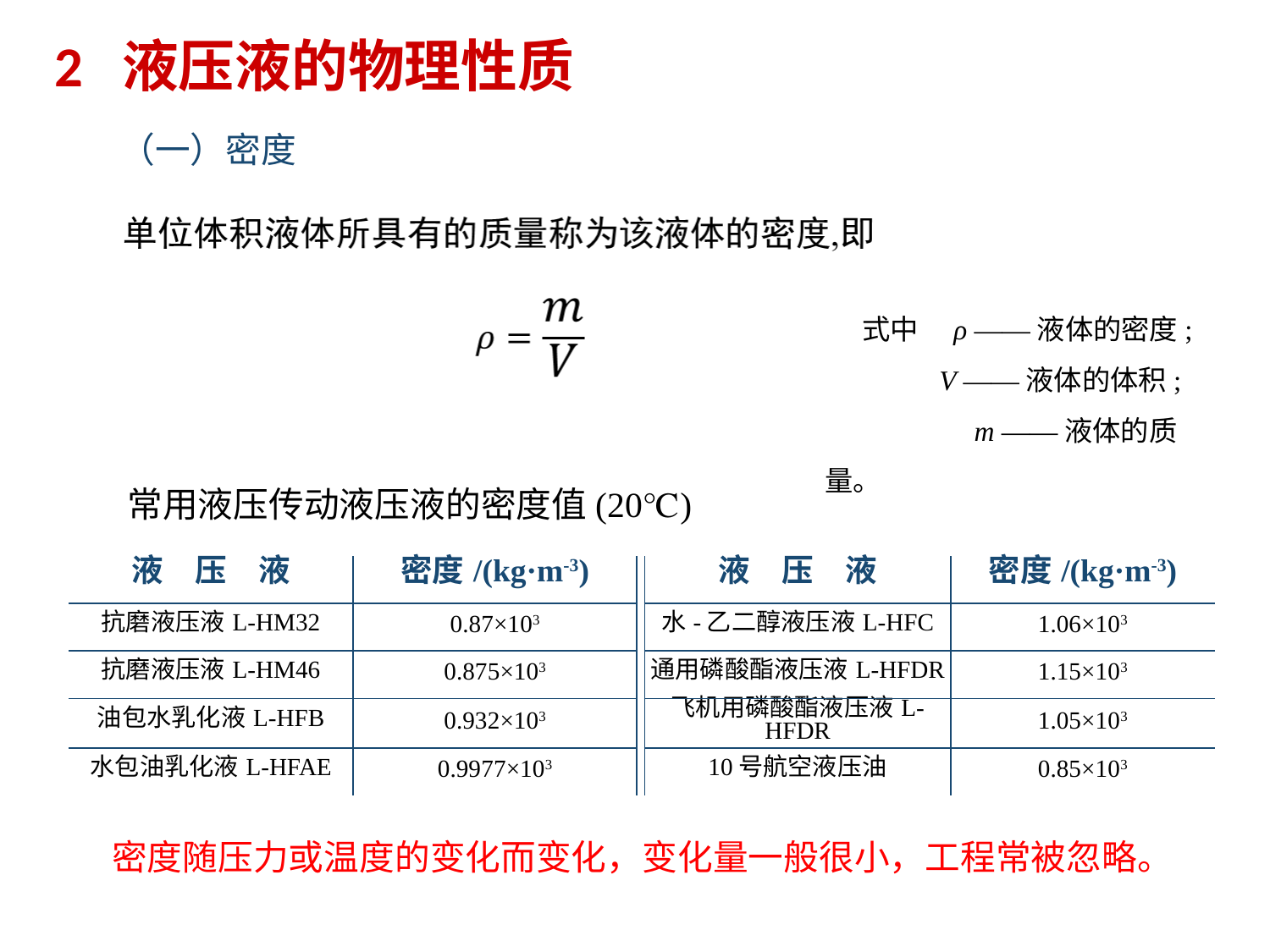

2  液压液的物理性质
（一）密度

式中　ρ ——液体的密度;
           V ——液体的体积;
                m ——液体的质量。
常用液压传动液压液的密度值(20℃)
| 液　压　液 | 密度/(kg·m-3) |  | 液　压　液 | 密度/(kg·m-3) |
| --- | --- | --- | --- | --- |
| 抗磨液压液L-HM32 | 0.87×103 |  | 水-乙二醇液压液L-HFC | 1.06×103 |
| 抗磨液压液L-HM46 | 0.875×103 |  | 通用磷酸酯液压液L-HFDR | 1.15×103 |
| 油包水乳化液L-HFB | 0.932×103 |  | 飞机用磷酸酯液压液L-HFDR | 1.05×103 |
| 水包油乳化液L-HFAE | 0.9977×103 |  | 10号航空液压油 | 0.85×103 |
密度随压力或温度的变化而变化，变化量一般很小，工程常被忽略。